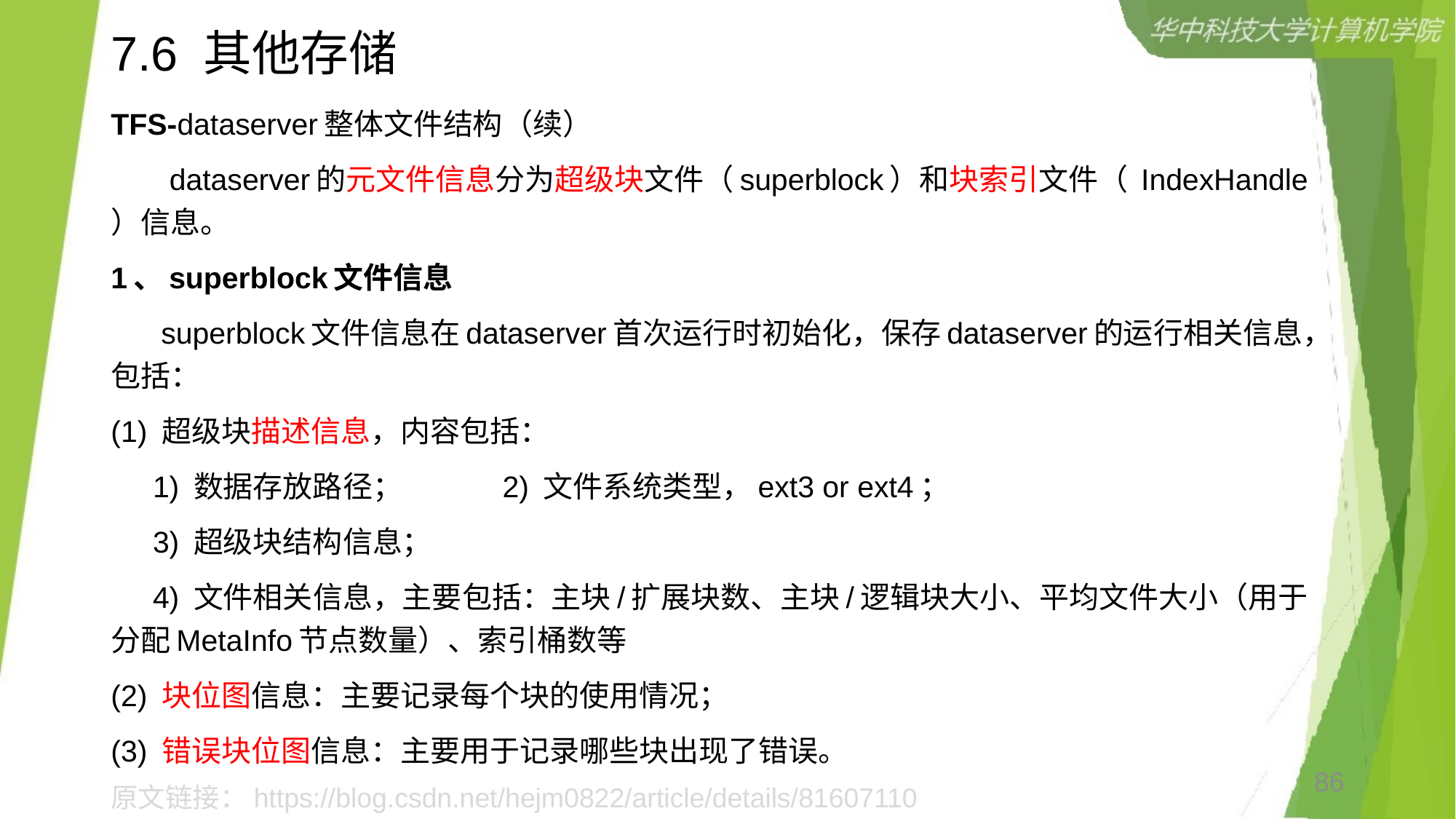

# 7.6 其他存储
TFS-dataserver整体文件结构（续）
       dataserver的元文件信息分为超级块文件（superblock）和块索引文件（ IndexHandle ）信息。
1、superblock文件信息
      superblock文件信息在dataserver首次运行时初始化，保存dataserver的运行相关信息，包括：
(1) 超级块描述信息，内容包括：
     1) 数据存放路径；              2) 文件系统类型，ext3 or ext4；
     3) 超级块结构信息；
     4) 文件相关信息，主要包括：主块/扩展块数、主块/逻辑块大小、平均文件大小（用于分配MetaInfo节点数量）、索引桶数等
(2) 块位图信息：主要记录每个块的使用情况；
(3) 错误块位图信息：主要用于记录哪些块出现了错误。
86
原文链接：https://blog.csdn.net/hejm0822/article/details/81607110